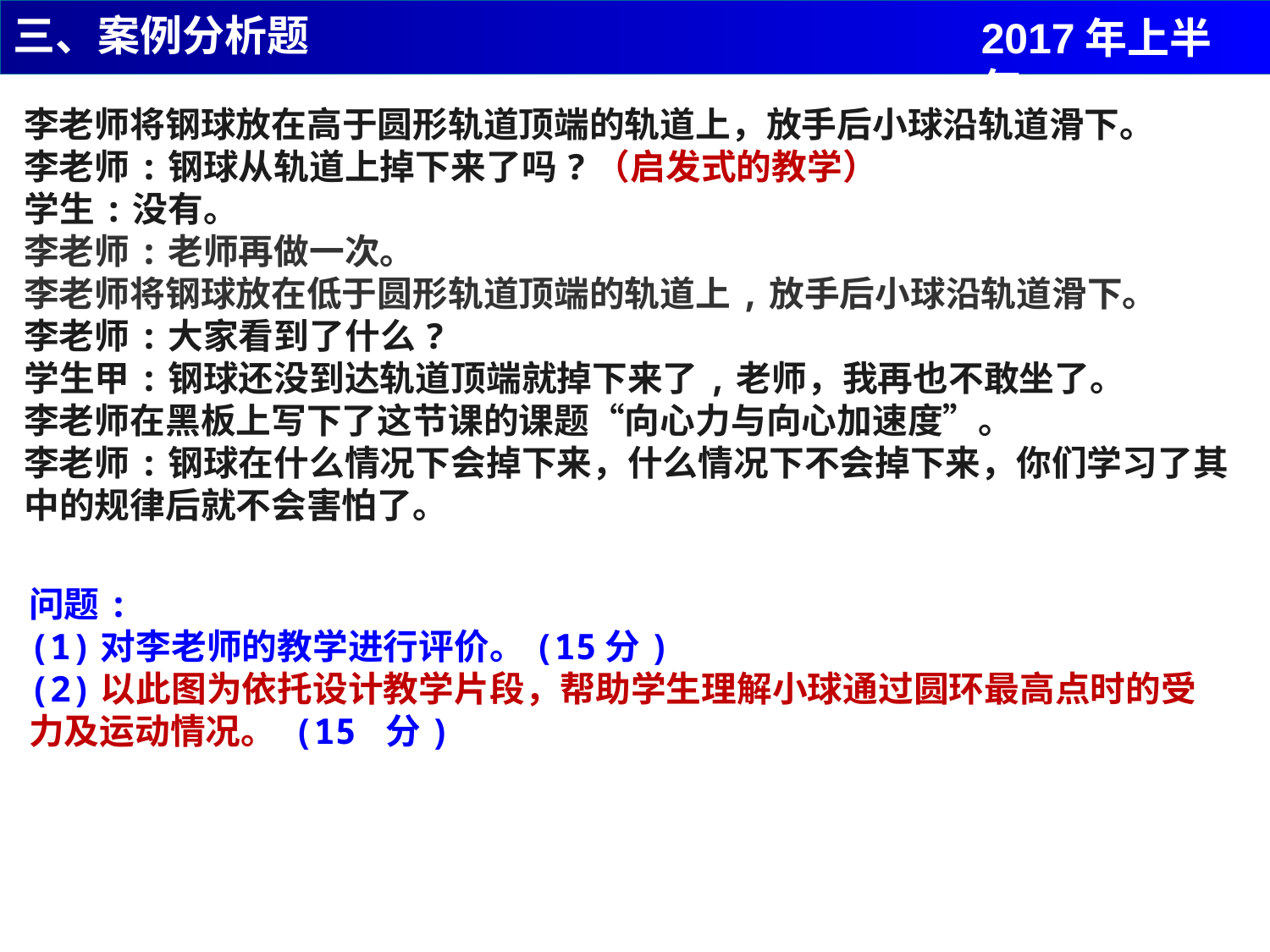

三、案例分析题
2017年上半年
李老师将钢球放在高于圆形轨道顶端的轨道上，放手后小球沿轨道滑下。
李老师:钢球从轨道上掉下来了吗?（启发式的教学）
学生:没有。
李老师:老师再做一次。
李老师将钢球放在低于圆形轨道顶端的轨道上,放手后小球沿轨道滑下。
李老师:大家看到了什么?
学生甲:钢球还没到达轨道顶端就掉下来了,老师，我再也不敢坐了。
李老师在黑板上写下了这节课的课题“向心力与向心加速度”。
李老师:钢球在什么情况下会掉下来，什么情况下不会掉下来，你们学习了其中的规律后就不会害怕了。
问题:
(1)对李老师的教学进行评价。(15分)
(2)以此图为依托设计教学片段，帮助学生理解小球通过圆环最高点时的受力及运动情况。 (15 分)